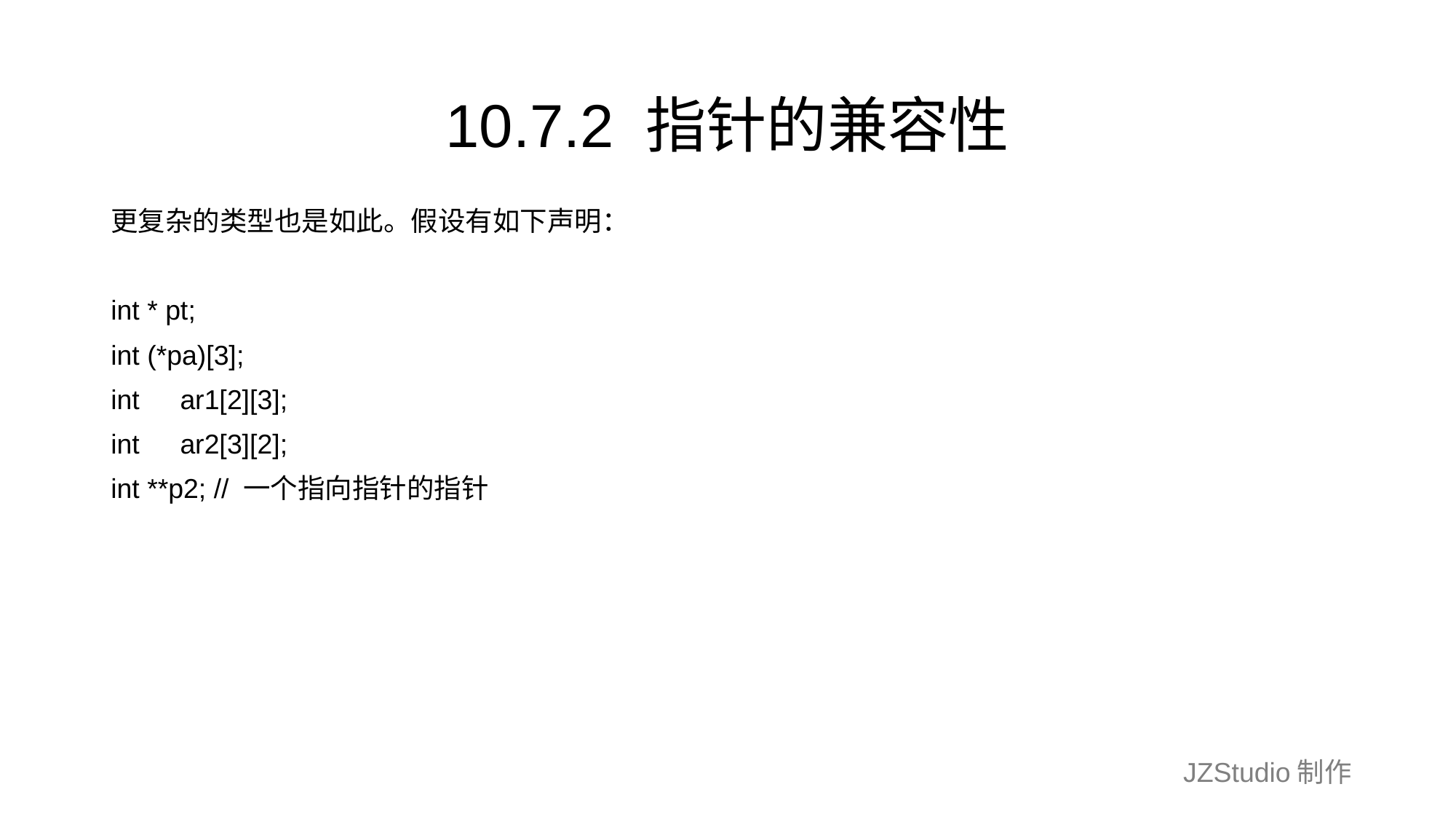

# 10.7.2 指针的兼容性
更复杂的类型也是如此。假设有如下声明：

int * pt;
int (*pa)[3];
int　ar1[2][3];
int　ar2[3][2];
int **p2; // 一个指向指针的指针